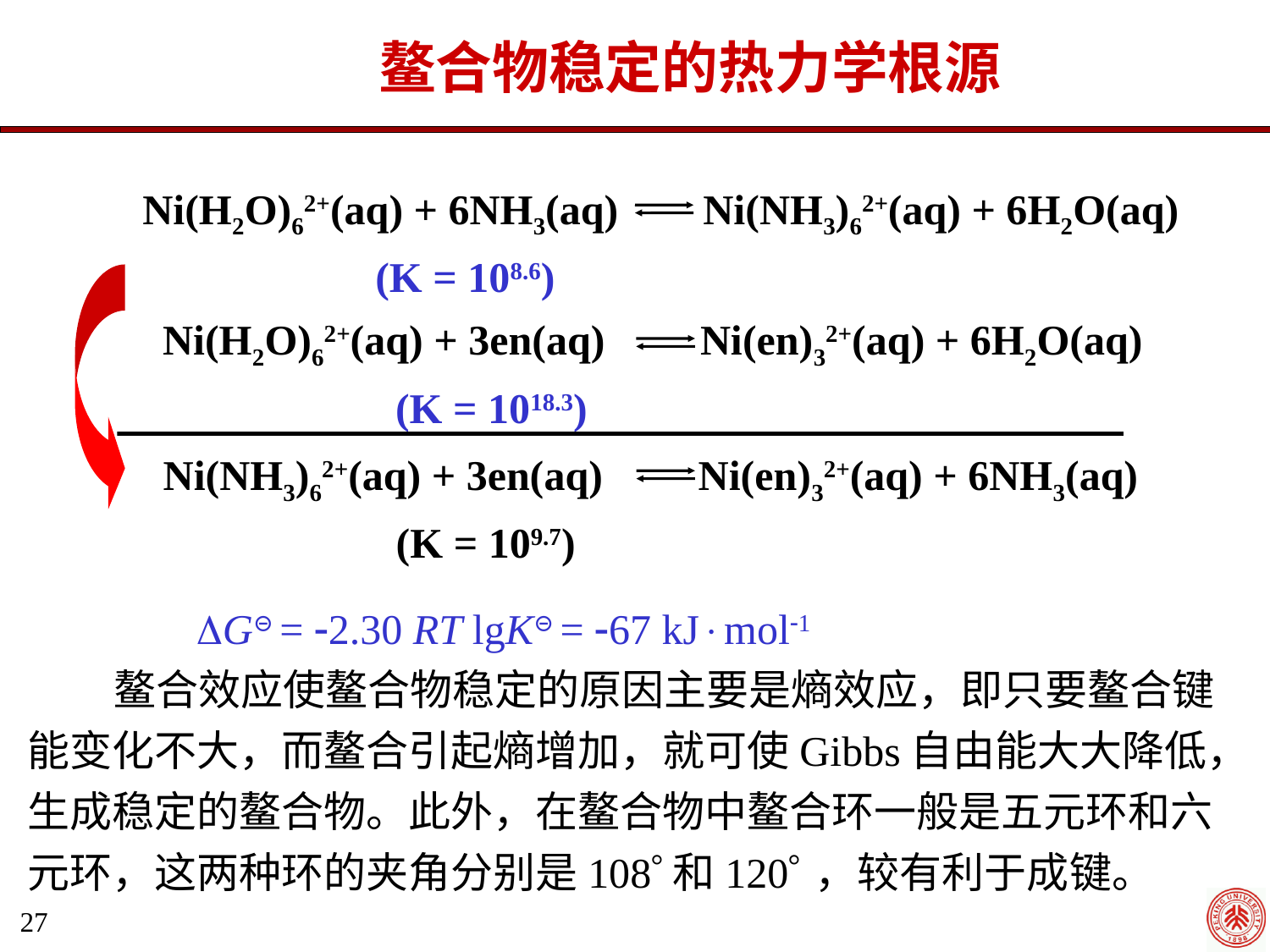

鳌合物稳定的热力学根源

Ni(H2O)62+(aq) + 6NH3(aq)        Ni(NH3)62+(aq) + 6H2O(aq)
                      (K = 108.6)

Ni(H2O)62+(aq) + 3en(aq)         Ni(en)32+(aq) + 6H2O(aq)
                      (K = 1018.3)

 Ni(NH3)62+(aq) + 3en(aq)         Ni(en)32+(aq) + 6NH3(aq)
                       (K = 109.7)

                ΔG⊝ = −2.30 RT lgK⊝ = −67 kJ⋅mol−1
        鳌合效应使鳌合物稳定的原因主要是熵效应，即只要鳌合键能变化不大，而鳌合引起熵增加，就可使Gibbs自由能大大降低，生成稳定的鳌合物。此外，在鳌合物中鳌合环一般是五元环和六元环，这两种环的夹角分别是108°和120° ，较有利于成键。